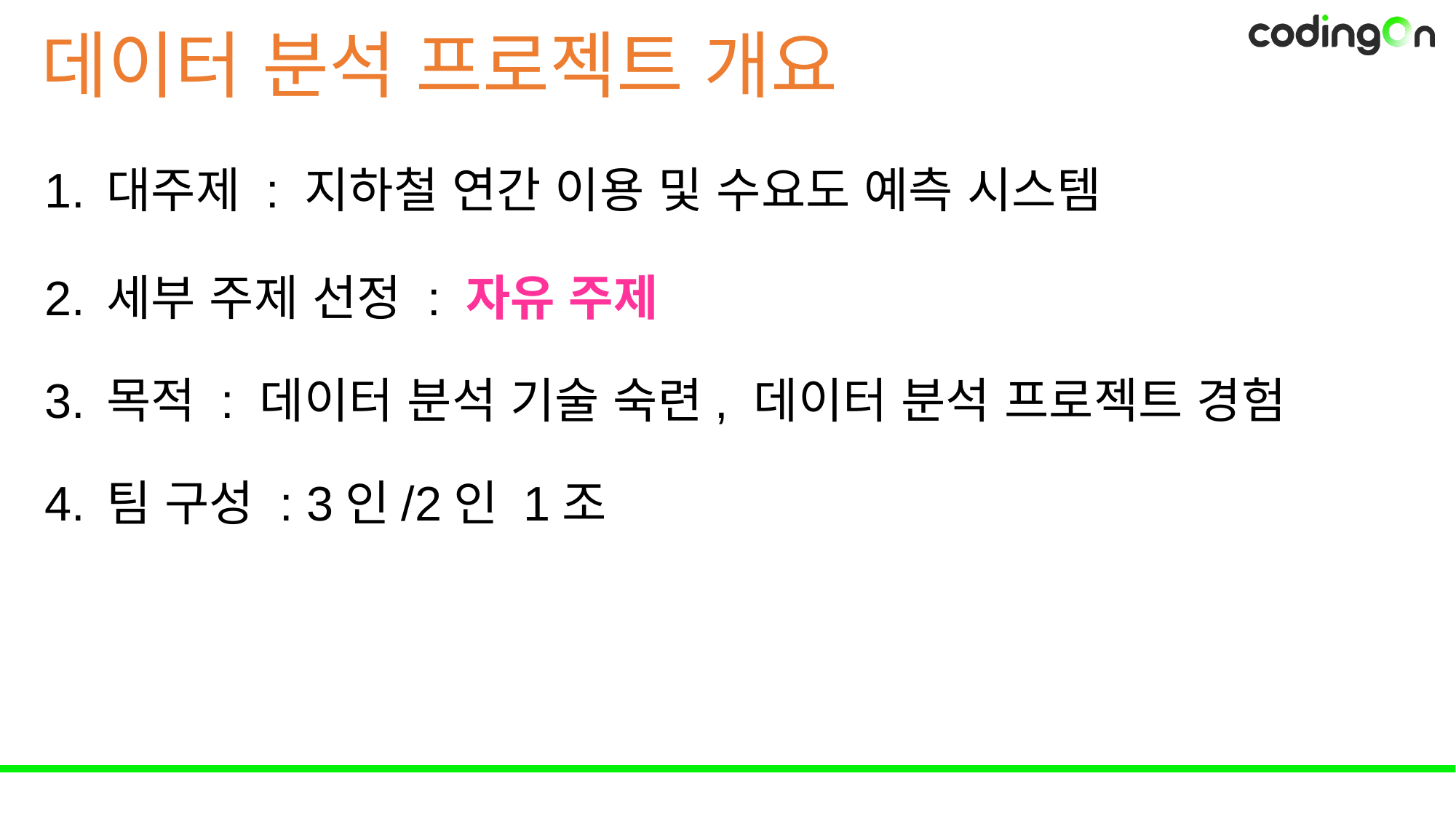

# 데이터 분석 프로젝트 개요
대주제 : 지하철 연간 이용 및 수요도 예측 시스템
세부 주제 선정 : 자유 주제
목적 : 데이터 분석 기술 숙련, 데이터 분석 프로젝트 경험
팀 구성 : 3인/2인 1조